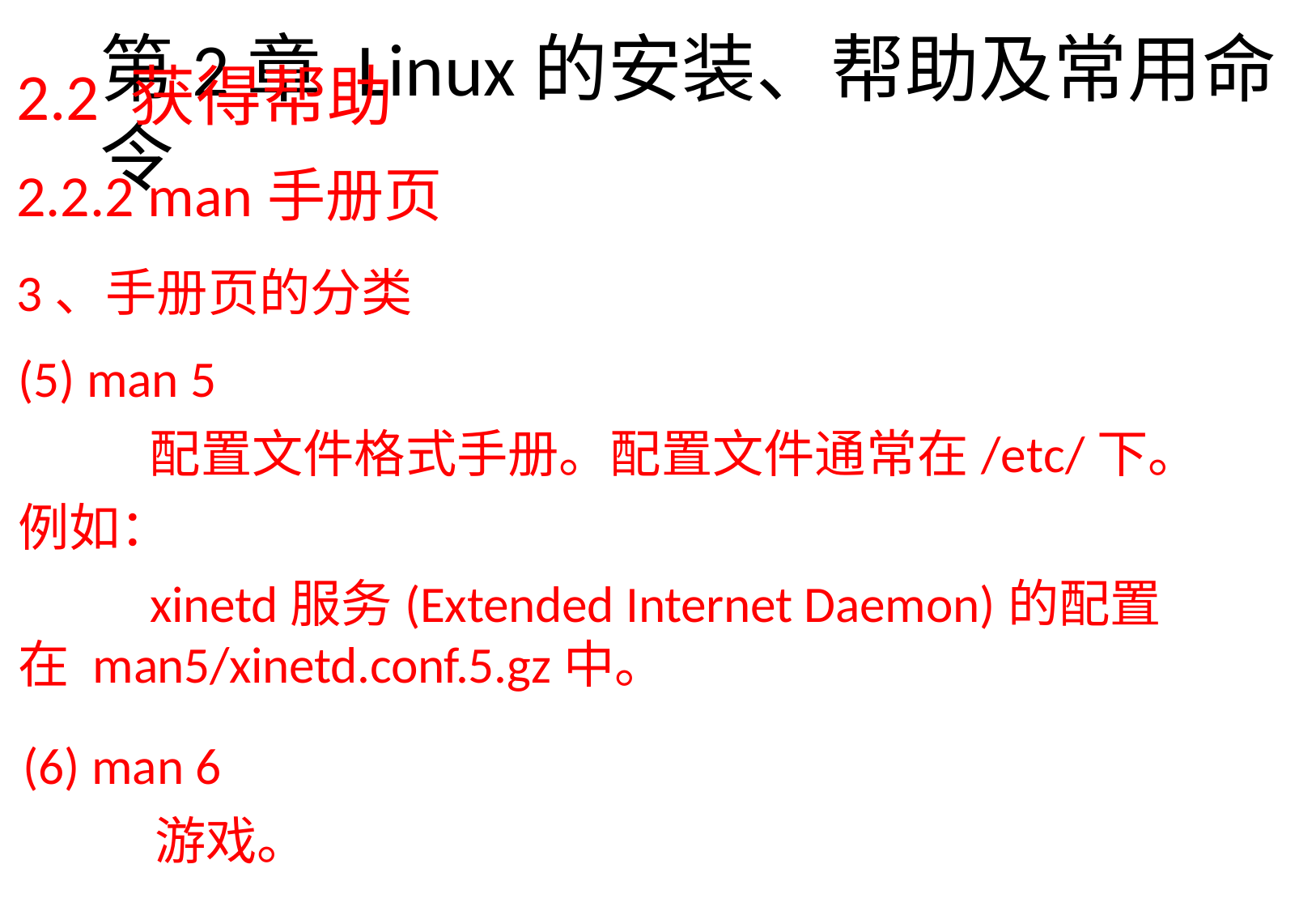

2.2 获得帮助
2.2.2 man手册页
3、手册页的分类
man 5
配置文件格式手册。配置文件通常在/etc/下。
例如：
xinetd服务(Extended Internet Daemon)的配置在 man5/xinetd.conf.5.gz中。
man 6
游戏。
# 第2章Linux的安装、帮助及常用命令